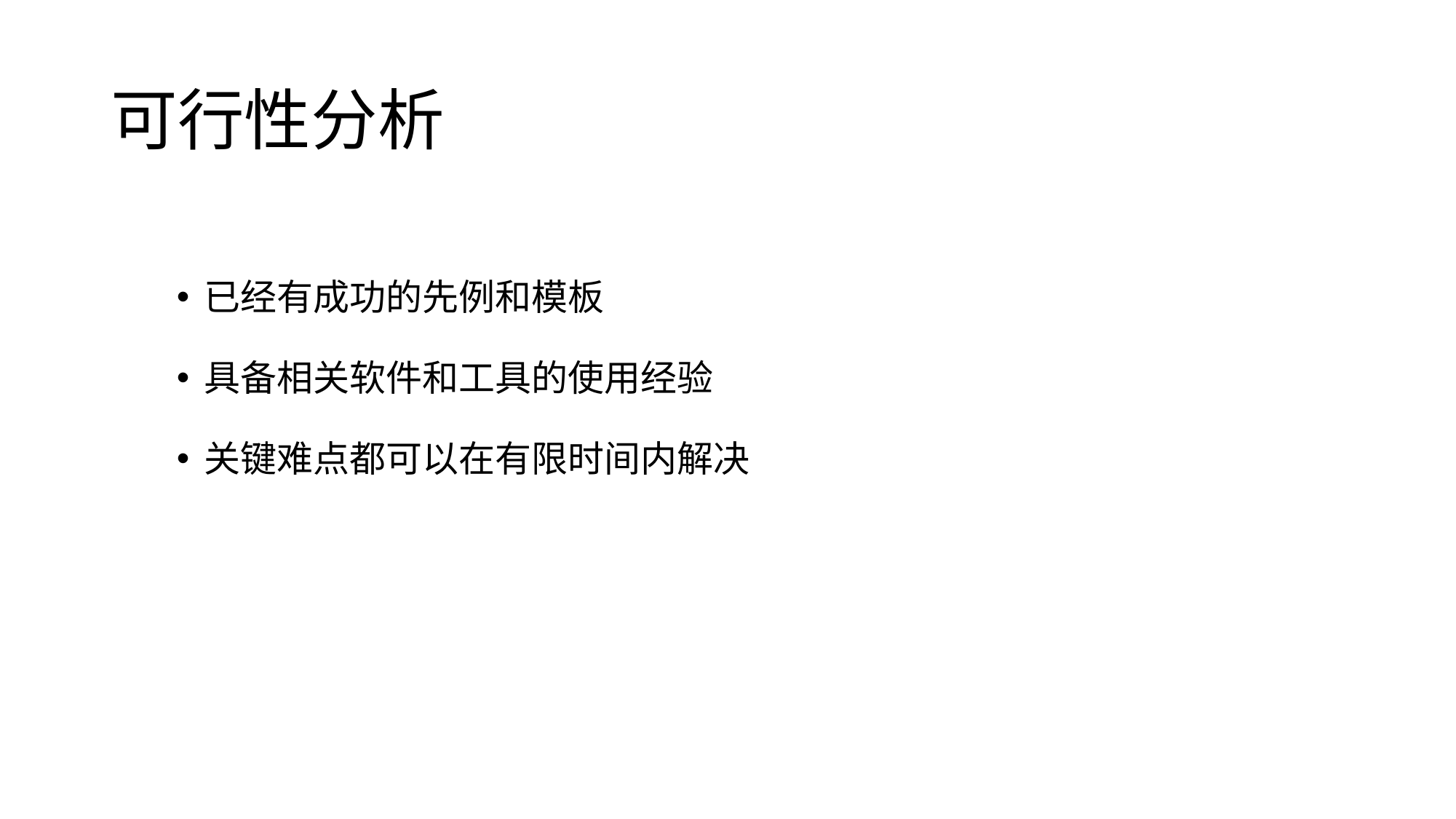

# 可行性分析
已经有成功的先例和模板
具备相关软件和工具的使用经验
关键难点都可以在有限时间内解决